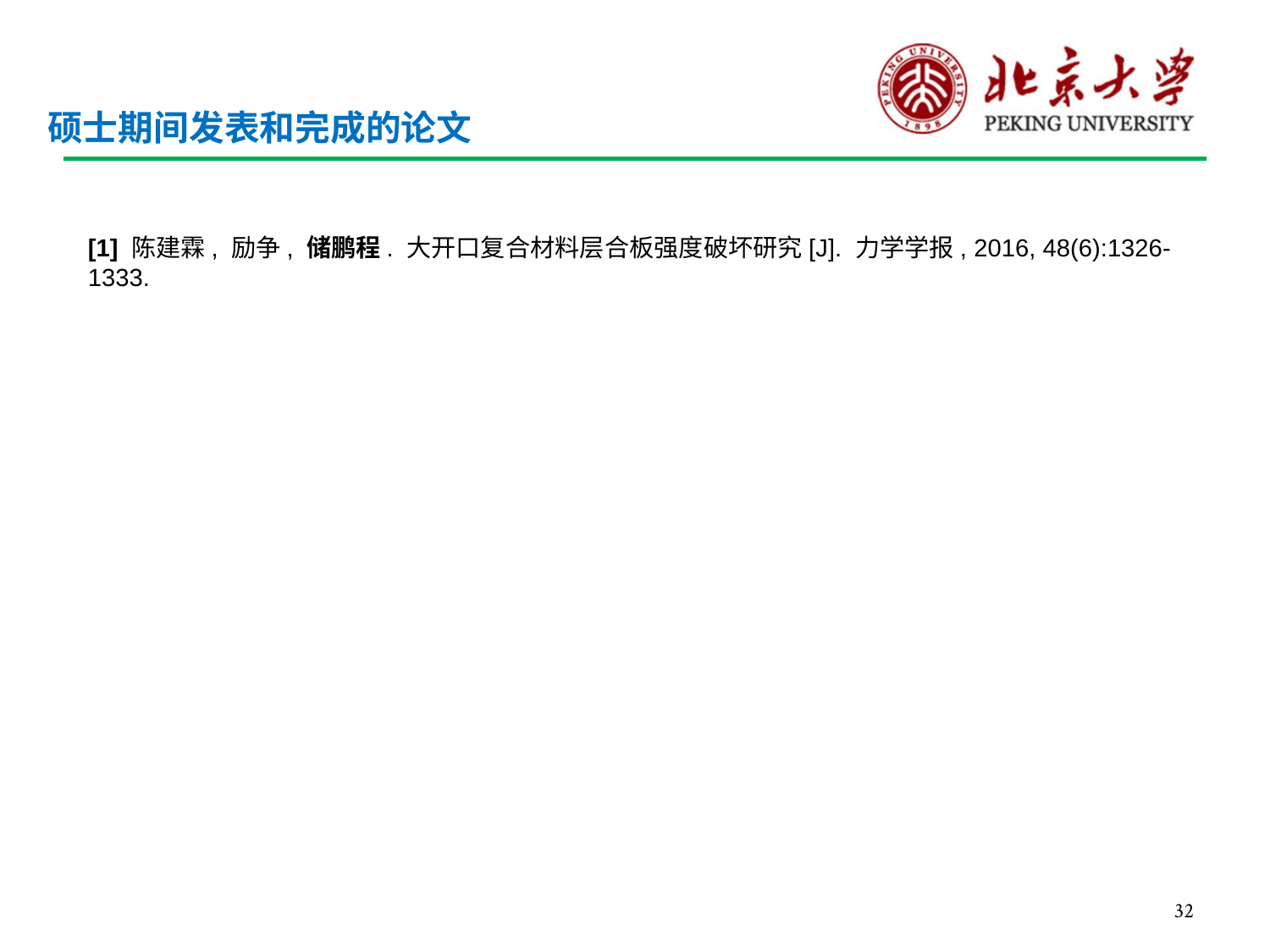

# 硕士期间发表和完成的论文
[1] 陈建霖, 励争, 储鹏程. 大开口复合材料层合板强度破坏研究[J]. 力学学报, 2016, 48(6):1326-1333.
32